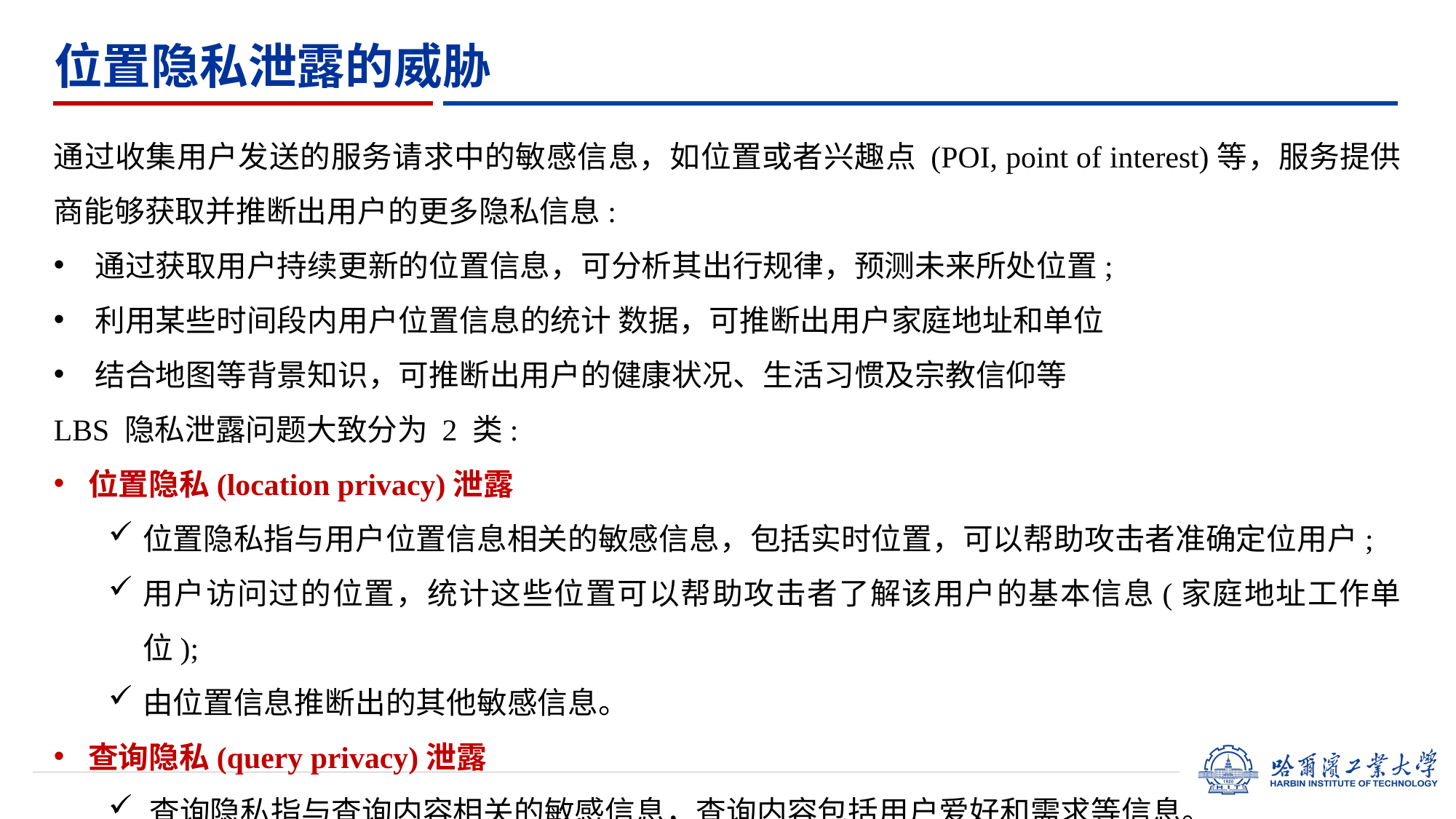

# 位置隐私泄露的威胁
通过收集用户发送的服务请求中的敏感信息，如位置或者兴趣点 (POI, point of interest)等，服务提供商能够获取并推断出用户的更多隐私信息:
通过获取用户持续更新的位置信息，可分析其出行规律，预测未来所处位置;
利用某些时间段内用户位置信息的统计 数据，可推断出用户家庭地址和单位
结合地图等背景知识，可推断出用户的健康状况、生活习惯及宗教信仰等
LBS 隐私泄露问题大致分为 2 类:
位置隐私(location privacy)泄露
位置隐私指与用户位置信息相关的敏感信息，包括实时位置，可以帮助攻击者准确定位用户;
用户访问过的位置，统计这些位置可以帮助攻击者了解该用户的基本信息(家庭地址工作单位);
由位置信息推断出的其他敏感信息。
查询隐私(query privacy)泄露
查询隐私指与查询内容相关的敏感信息，查询内容包括用户爱好和需求等信息。